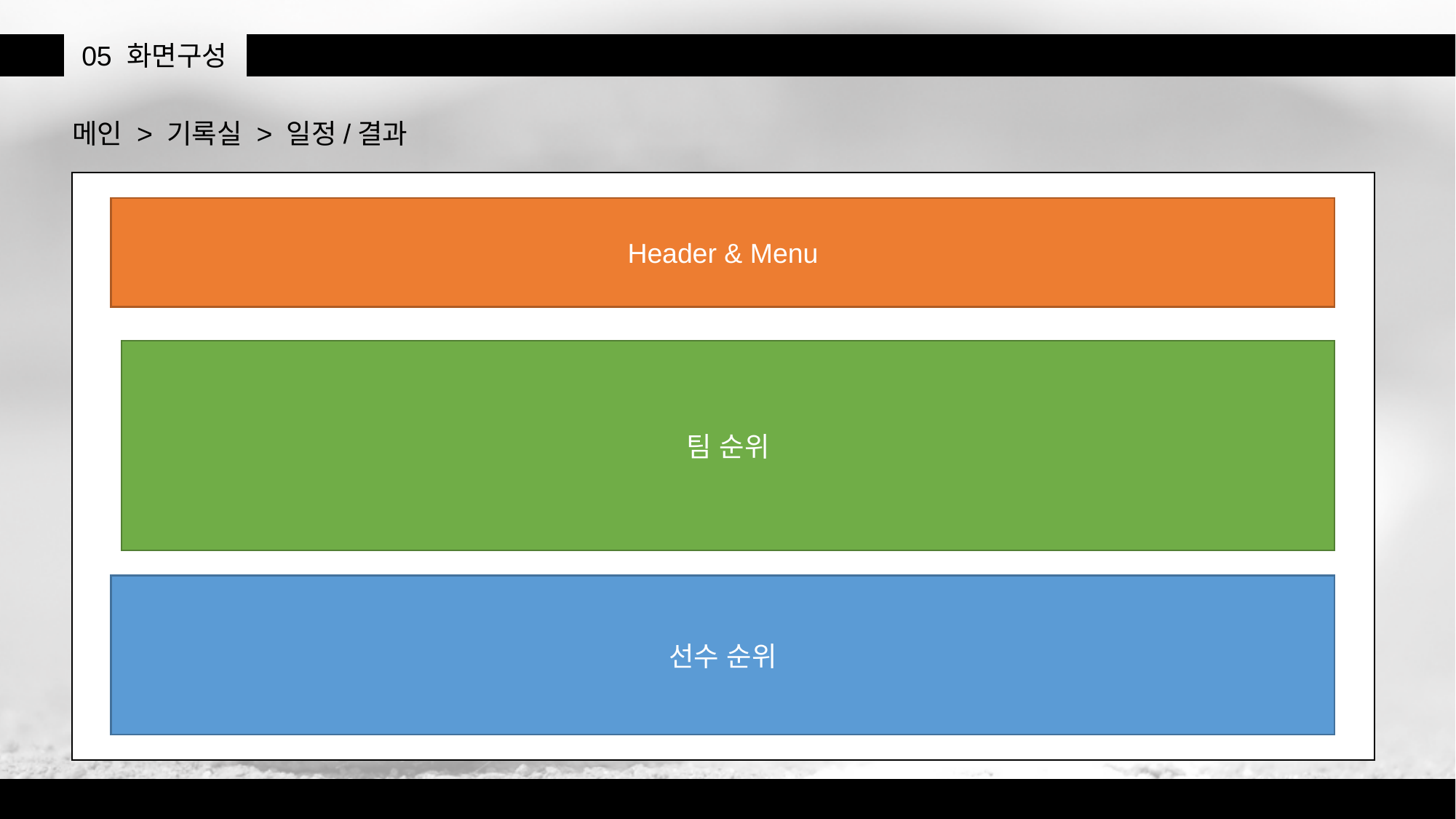

05
화면구성
메인 > 기록실 > 일정/결과

Header & Menu
팀 순위
선수 순위